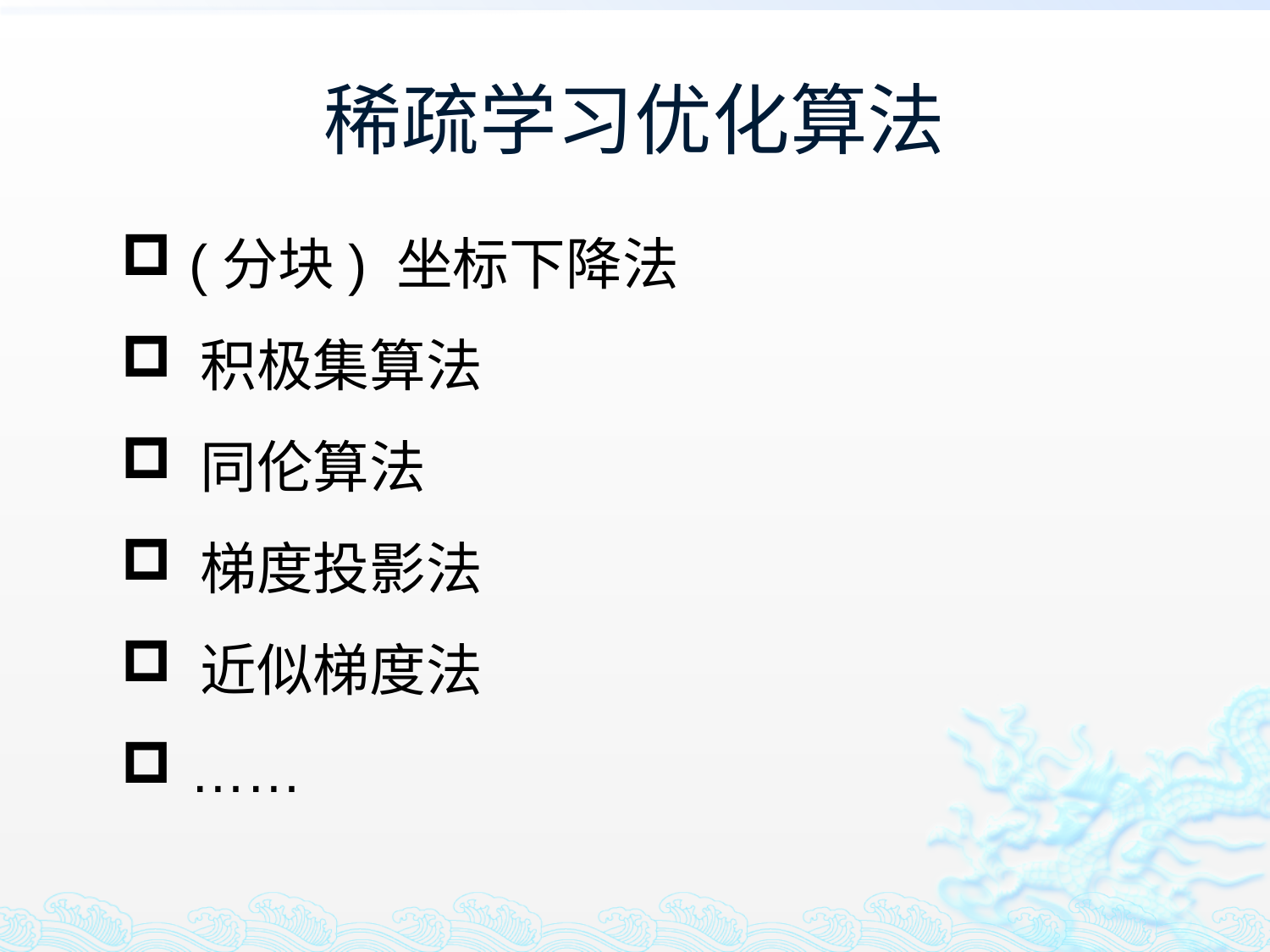

# 稀疏学习优化算法
 (分块) 坐标下降法
 积极集算法
 同伦算法
 梯度投影法
 近似梯度法
 ……